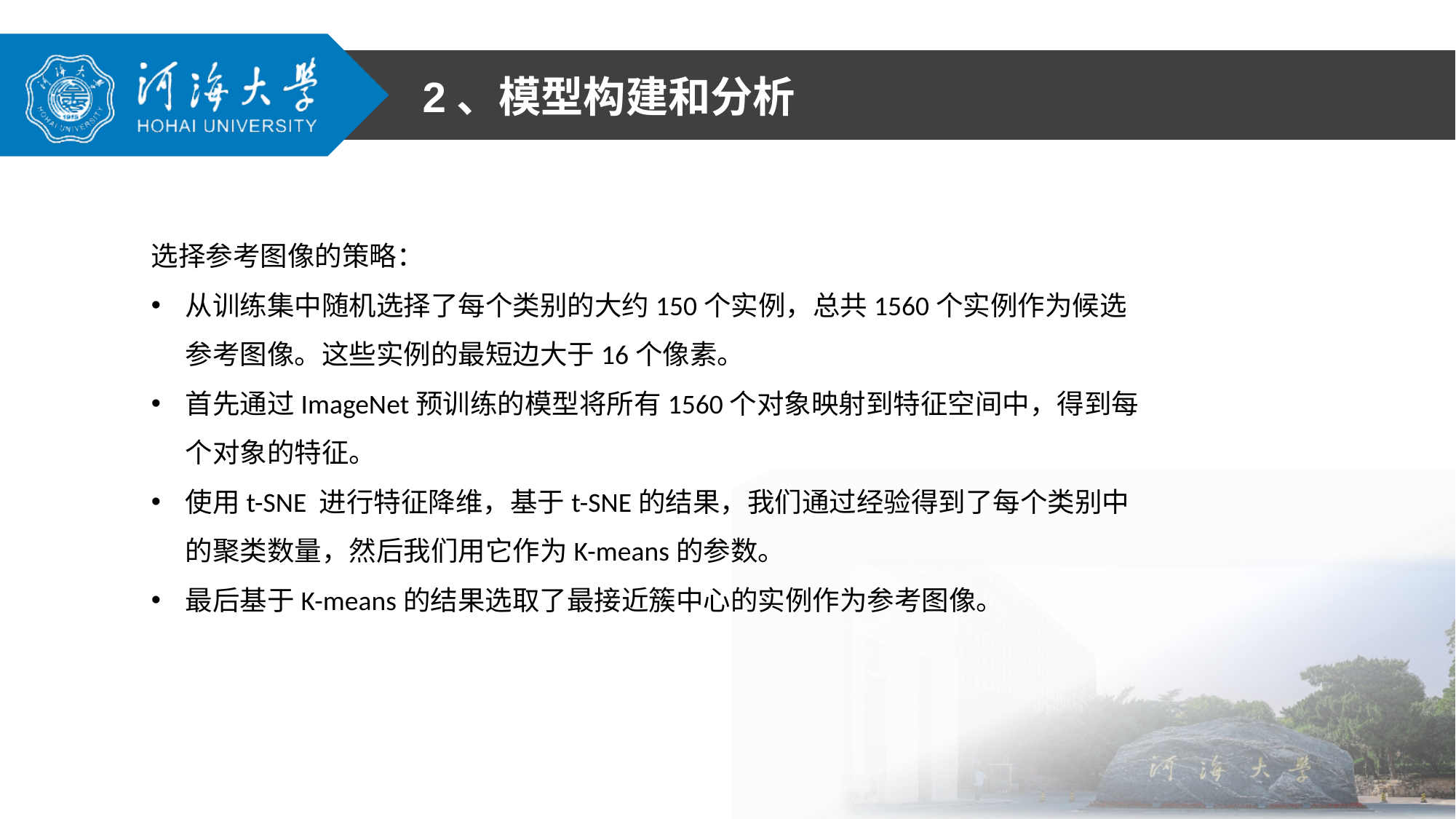

2、模型构建和分析
选择参考图像的策略：
从训练集中随机选择了每个类别的大约150个实例，总共1560个实例作为候选参考图像。这些实例的最短边大于16个像素。
首先通过ImageNet预训练的模型将所有1560个对象映射到特征空间中，得到每个对象的特征。
使用t-SNE 进行特征降维，基于t-SNE的结果，我们通过经验得到了每个类别中的聚类数量，然后我们用它作为K-means的参数。
最后基于K-means的结果选取了最接近簇中心的实例作为参考图像。